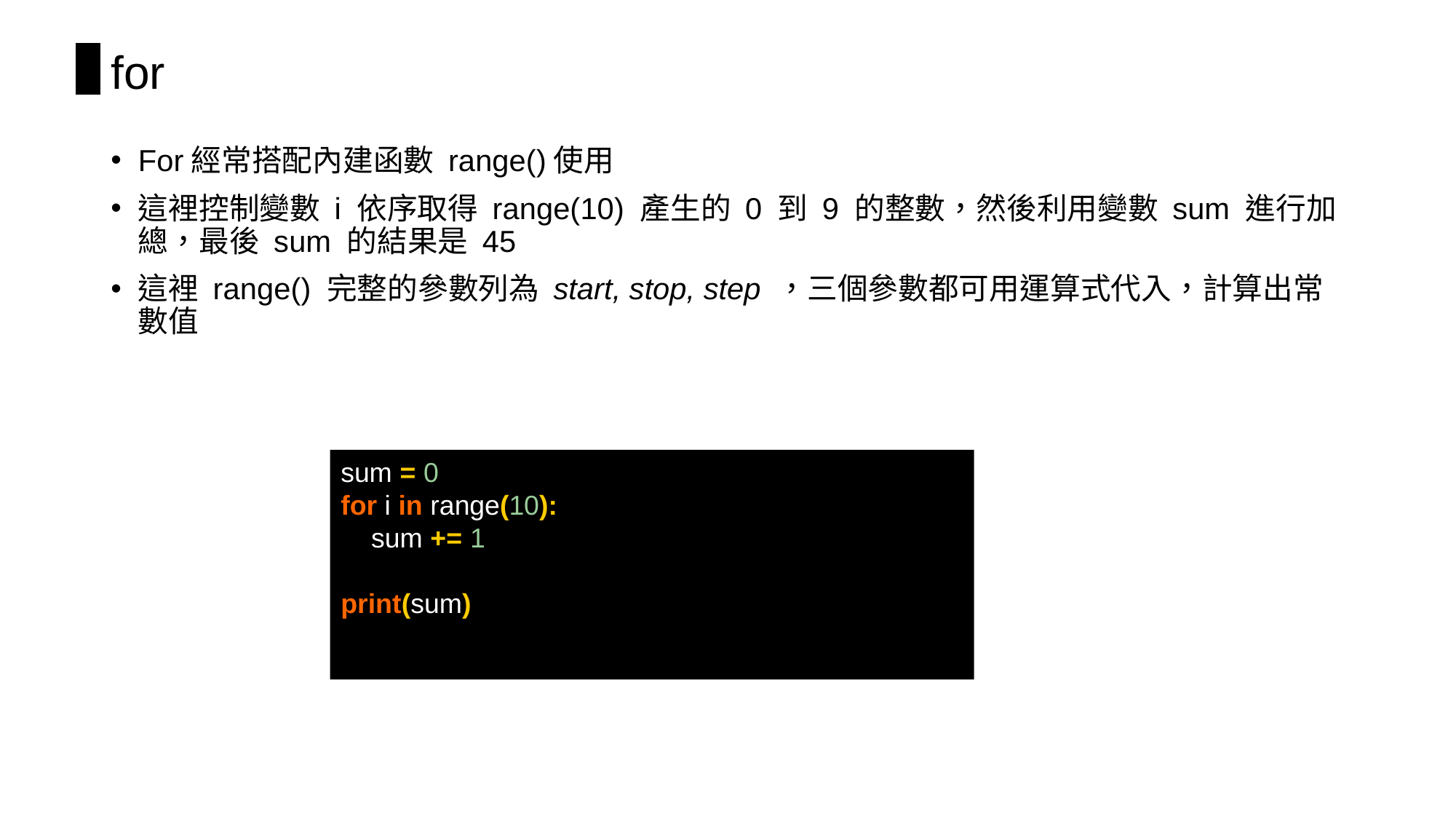

# for
For經常搭配內建函數 range()使用
這裡控制變數 i 依序取得 range(10) 產生的 0 到 9 的整數，然後利用變數 sum 進行加總，最後 sum 的結果是 45
這裡 range() 完整的參數列為 start, stop, step ，三個參數都可用運算式代入，計算出常數值
sum = 0
for i in range(10):
    sum += 1

print(sum)